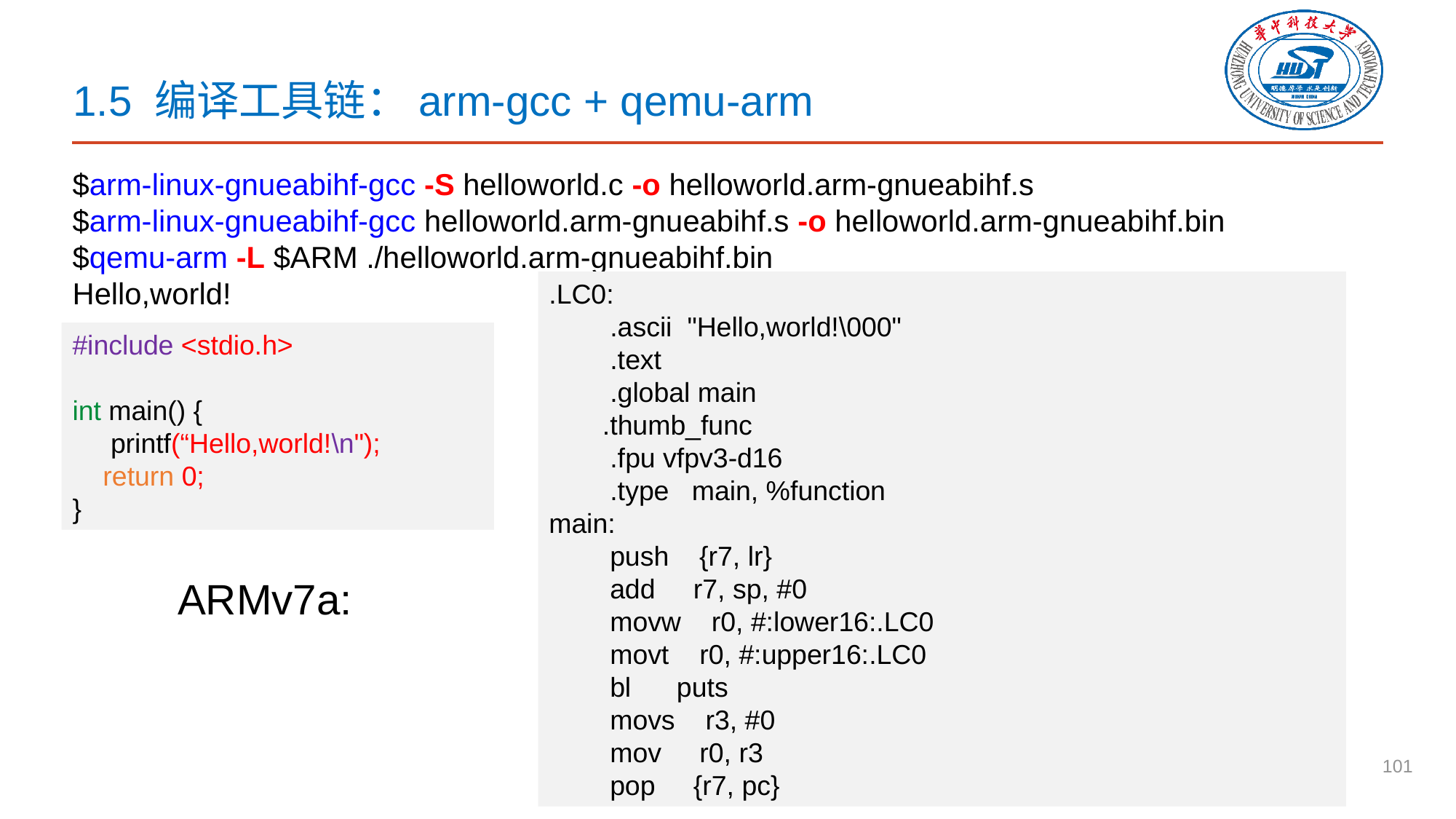

# 1.5 编译工具链：arm-gcc + qemu-arm
$arm-linux-gnueabihf-gcc -S helloworld.c -o helloworld.arm-gnueabihf.s
$arm-linux-gnueabihf-gcc helloworld.arm-gnueabihf.s -o helloworld.arm-gnueabihf.bin
$qemu-arm -L $ARM ./helloworld.arm-gnueabihf.bin
Hello,world!
.LC0:
        .ascii  "Hello,world!\000"
        .text
        .global main
       .thumb_func
        .fpu vfpv3-d16
        .type   main, %function
main:
        push    {r7, lr}
        add     r7, sp, #0
        movw    r0, #:lower16:.LC0
        movt    r0, #:upper16:.LC0
        bl      puts
        movs    r3, #0
        mov     r0, r3
        pop     {r7, pc}
#include <stdio.h>

int main() {
     printf(“Hello,world!\n");
    return 0;
}
ARMv7a:
101